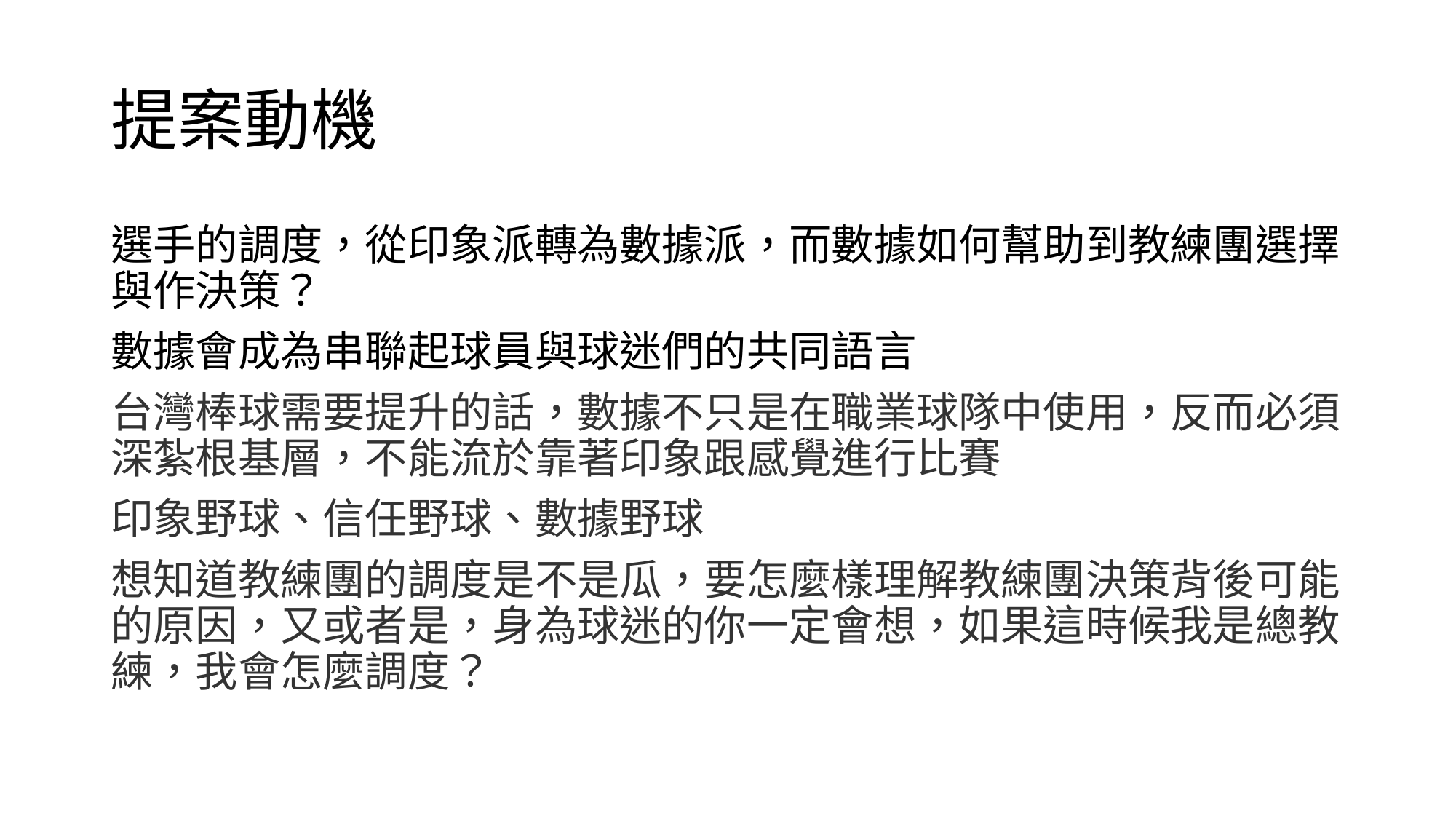

# 提案動機
選手的調度，從印象派轉為數據派，而數據如何幫助到教練團選擇與作決策？
數據會成為串聯起球員與球迷們的共同語言
台灣棒球需要提升的話，數據不只是在職業球隊中使用，反而必須深紮根基層，不能流於靠著印象跟感覺進行比賽
印象野球、信任野球、數據野球
想知道教練團的調度是不是瓜，要怎麼樣理解教練團決策背後可能的原因，又或者是，身為球迷的你一定會想，如果這時候我是總教練，我會怎麼調度？